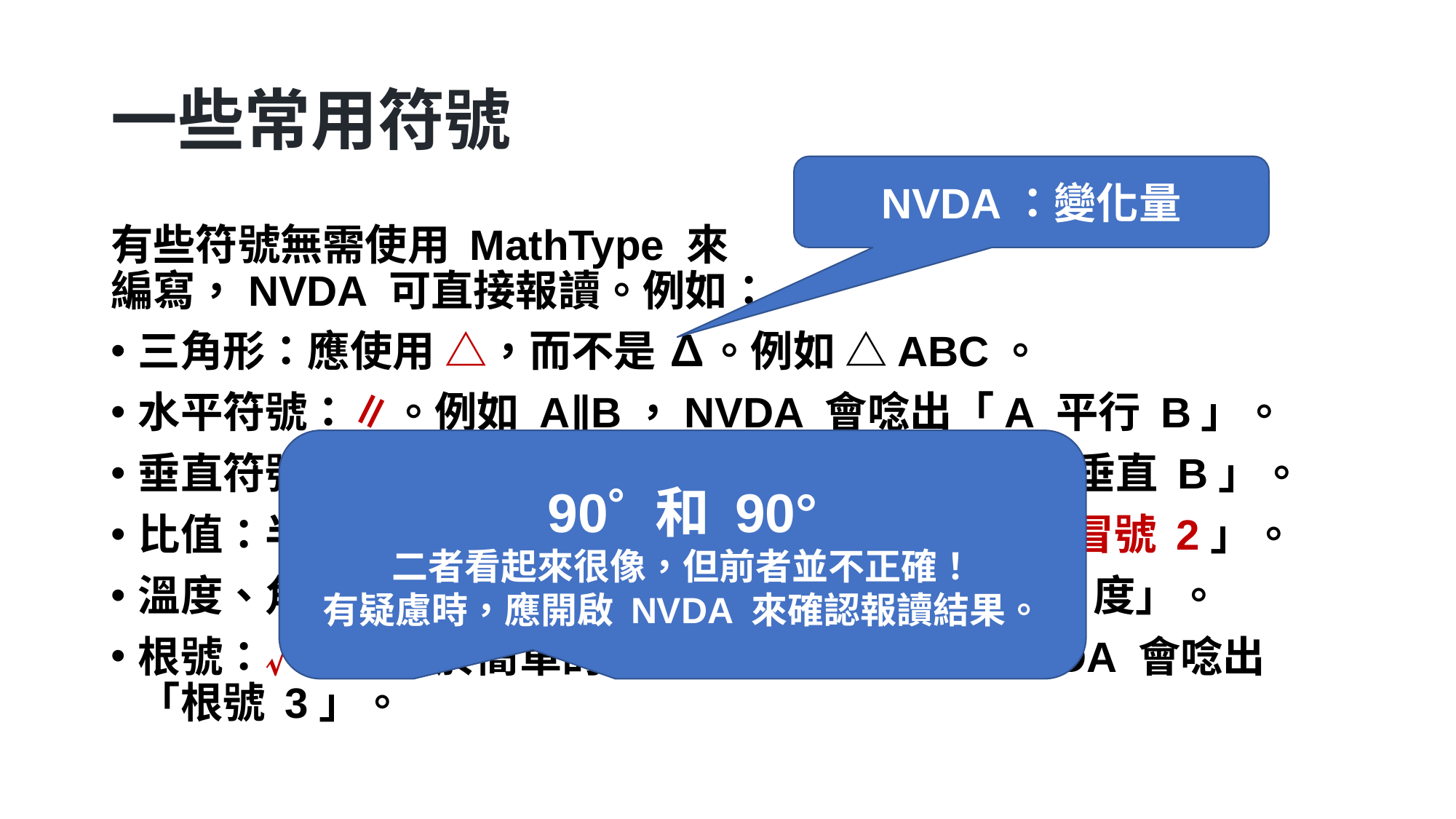

# 一些常用符號
NVDA：變化量
有些符號無需使用 MathType 來
編寫，NVDA 可直接報讀。例如：
三角形：應使用 △，而不是 ∆。例如 △ABC。
水平符號：∥。例如 A∥B，NVDA 會唸出「A 平行 B」。
垂直符號：⊥。例如 A⊥B，NVDA 會唸出「A 垂直 B」。
比值：半形冒號。例如 3:2，NVDA 會唸出「3 冒號 2」。
溫度、角度：°。例如 90°，NVDA 會唸出「90 度」。
根號：√。可用於簡單的根號，例如：√3，NVDA 會唸出「根號 3」。
90˚ 和 90°
二者看起來很像，但前者並不正確！
有疑慮時，應開啟 NVDA 來確認報讀結果。